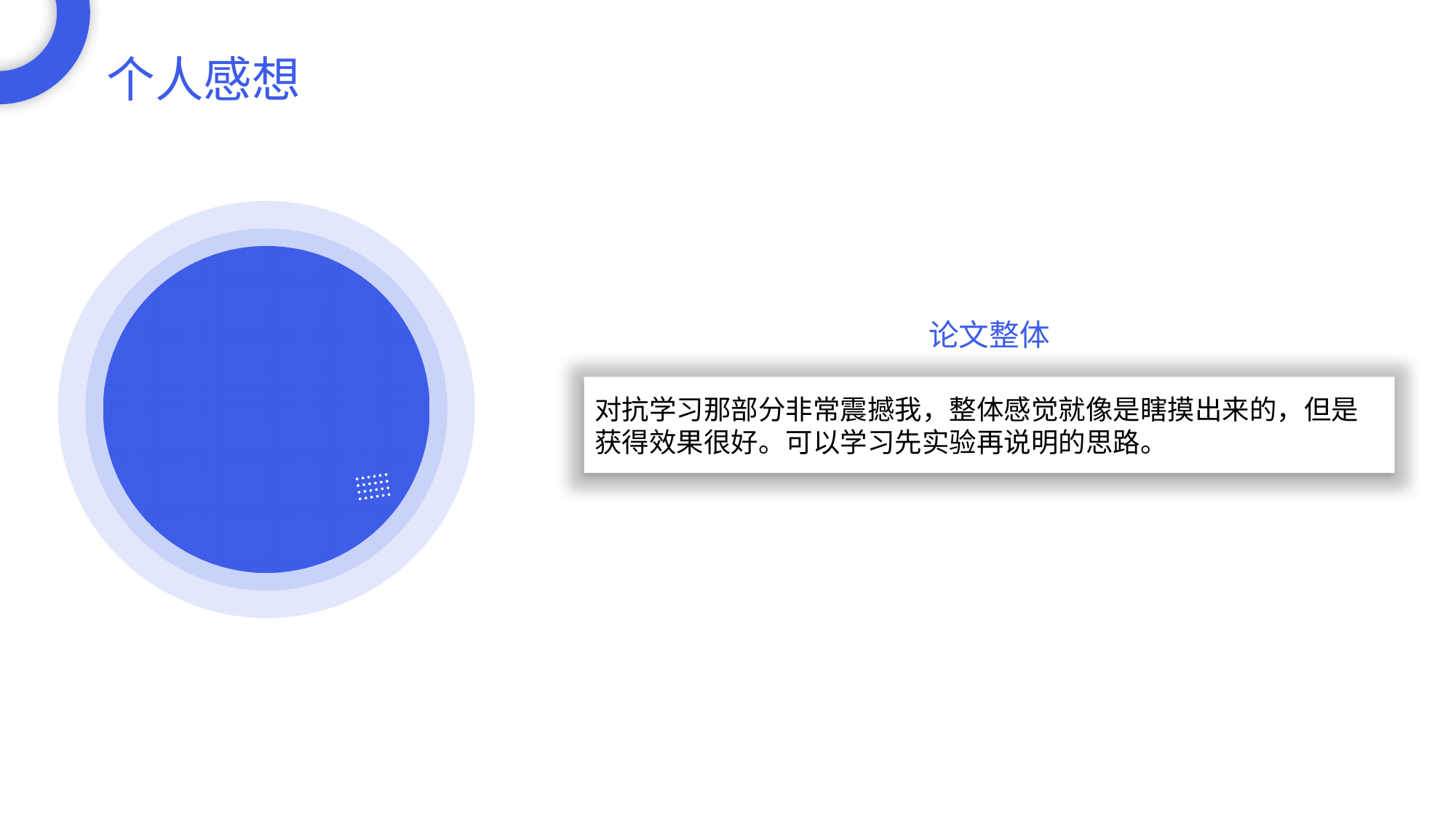

个人感想

论文整体
对抗学习那部分非常震撼我，整体感觉就像是瞎摸出来的，但是获得效果很好。可以学习先实验再说明的思路。